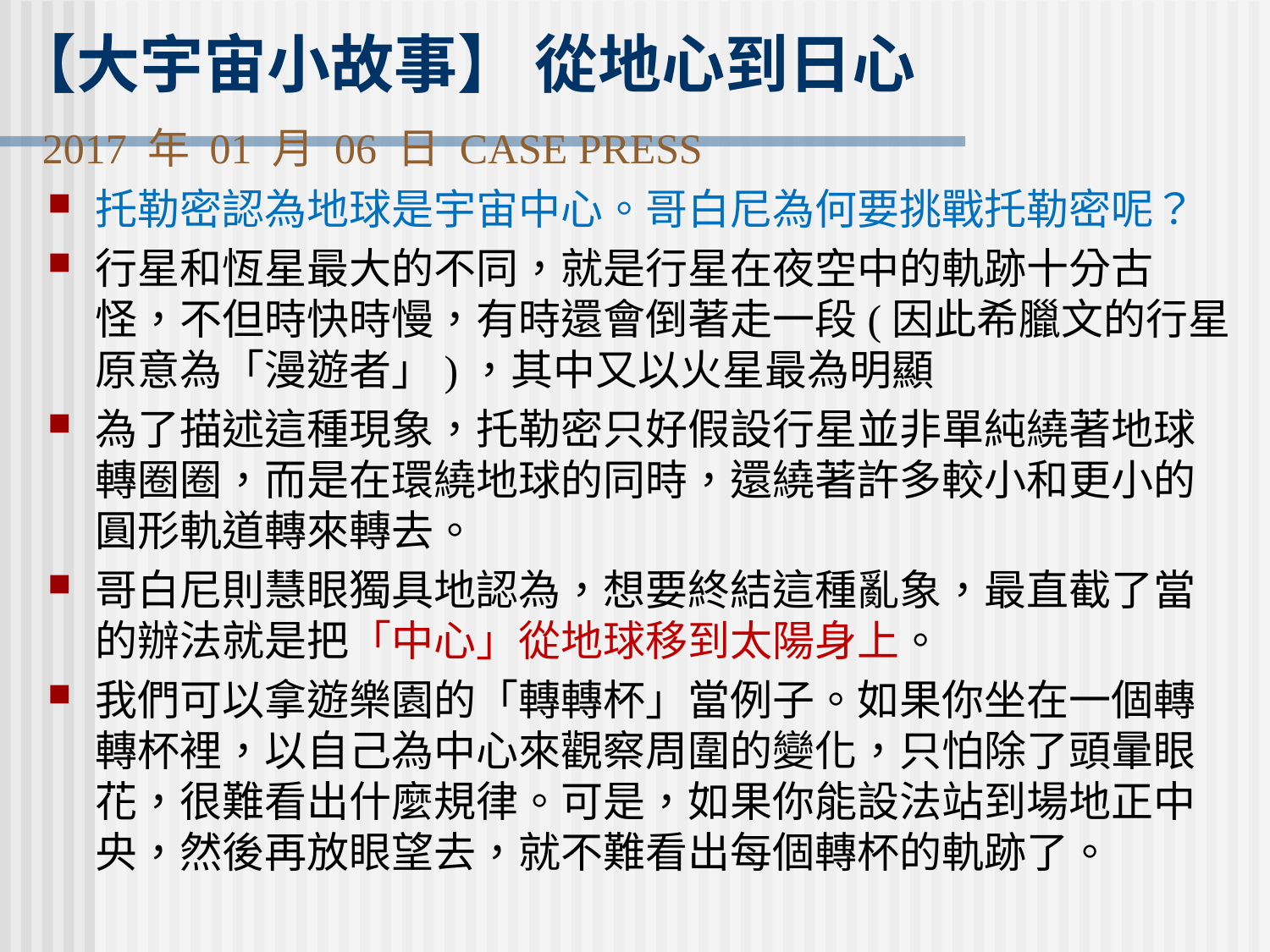

# 【大宇宙小故事】 從地心到日心 2017 年 01 月 06 日 CASE PRESS
托勒密認為地球是宇宙中心。哥白尼為何要挑戰托勒密呢？
行星和恆星最大的不同，就是行星在夜空中的軌跡十分古怪，不但時快時慢，有時還會倒著走一段(因此希臘文的行星原意為「漫遊者」)，其中又以火星最為明顯
為了描述這種現象，托勒密只好假設行星並非單純繞著地球轉圈圈，而是在環繞地球的同時，還繞著許多較小和更小的圓形軌道轉來轉去。
哥白尼則慧眼獨具地認為，想要終結這種亂象，最直截了當的辦法就是把「中心」從地球移到太陽身上。
我們可以拿遊樂園的「轉轉杯」當例子。如果你坐在一個轉轉杯裡，以自己為中心來觀察周圍的變化，只怕除了頭暈眼花，很難看出什麼規律。可是，如果你能設法站到場地正中央，然後再放眼望去，就不難看出每個轉杯的軌跡了。